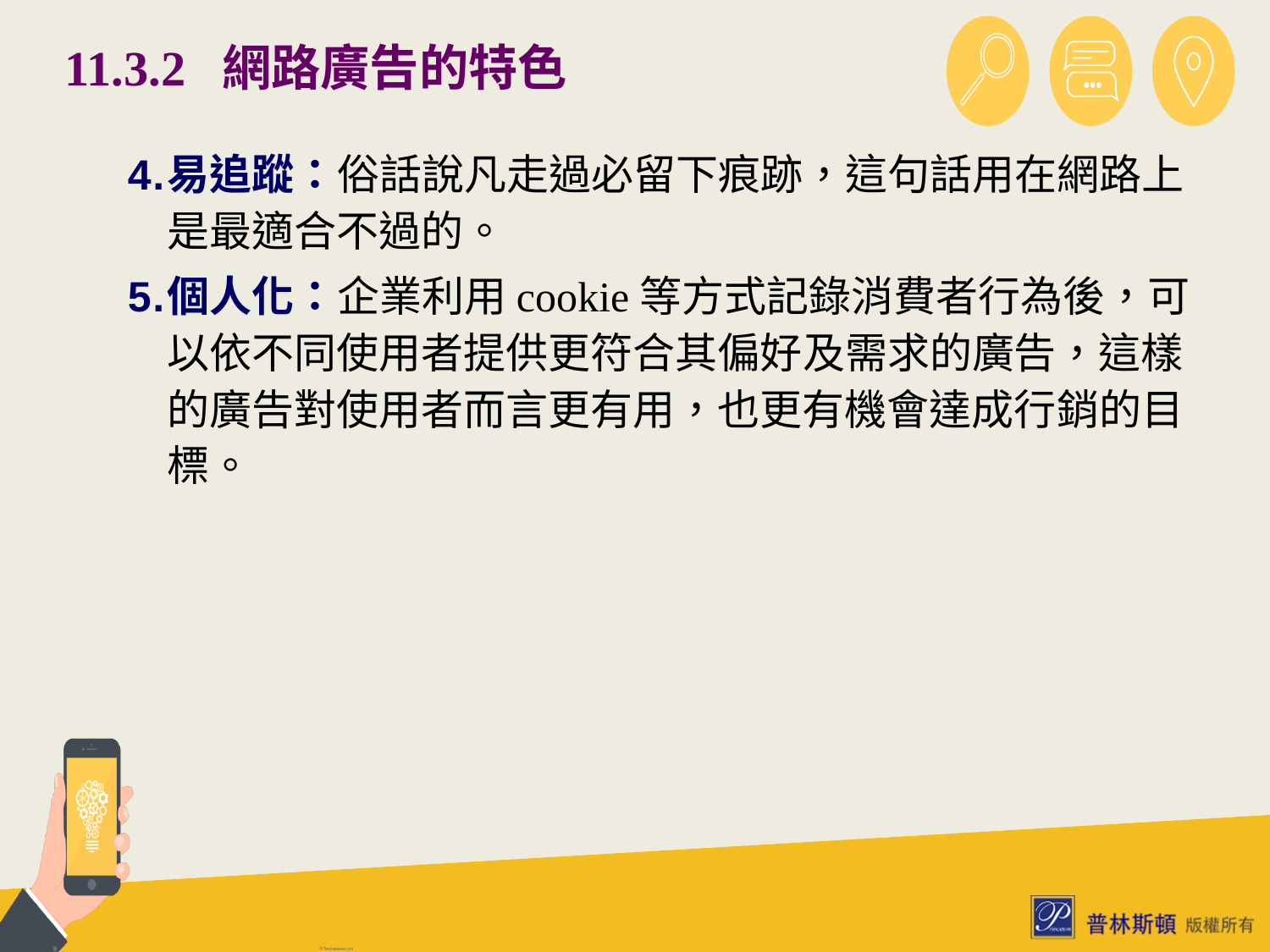

# 11.3.2  網路廣告的特色
易追蹤：俗話說凡走過必留下痕跡，這句話用在網路上是最適合不過的。
個人化：企業利用cookie等方式記錄消費者行為後，可以依不同使用者提供更符合其偏好及需求的廣告，這樣的廣告對使用者而言更有用，也更有機會達成行銷的目標。